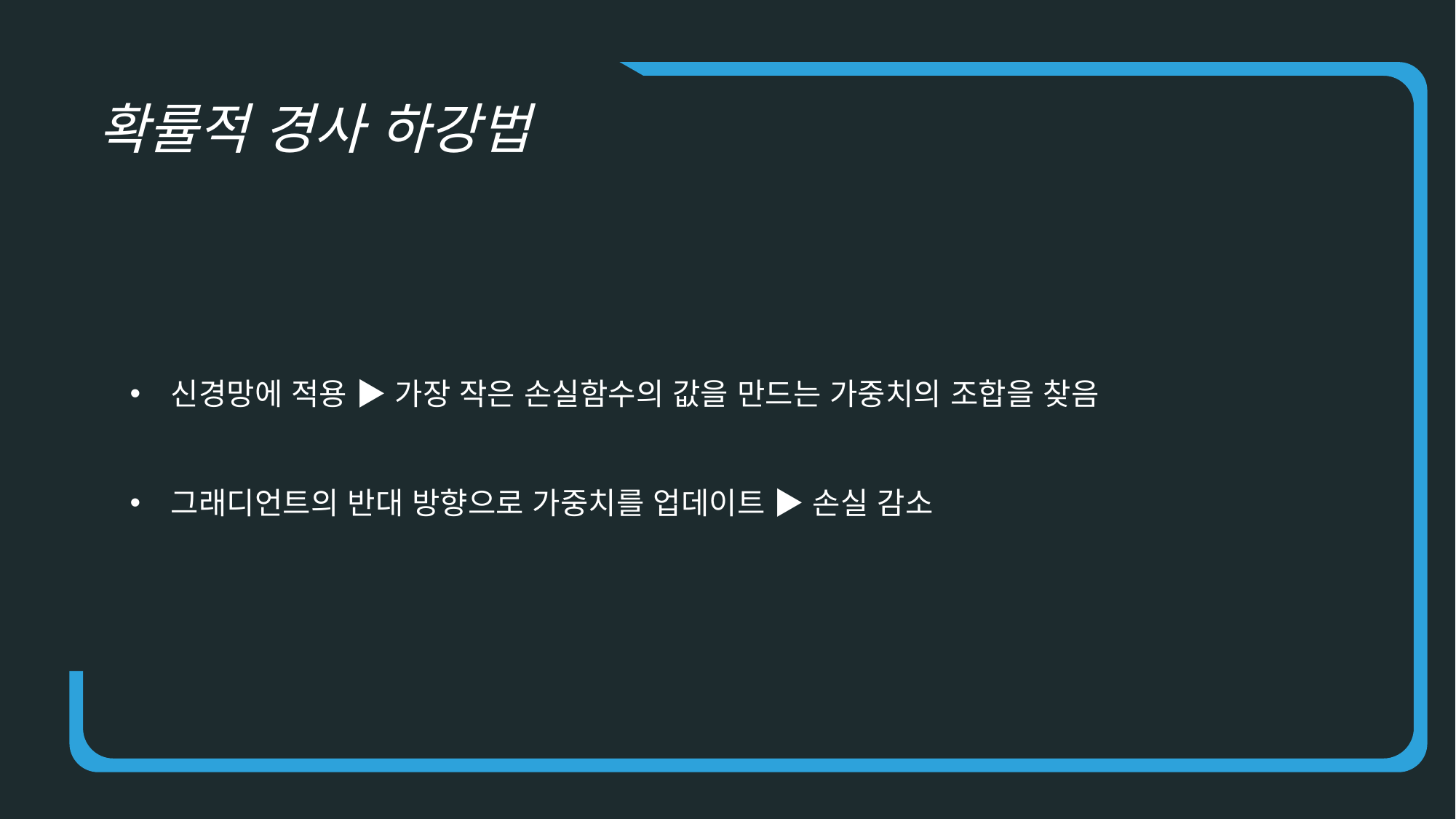

확률적 경사 하강법

신경망에 적용 ▶ 가장 작은 손실함수의 값을 만드는 가중치의 조합을 찾음

그래디언트의 반대 방향으로 가중치를 업데이트 ▶ 손실 감소